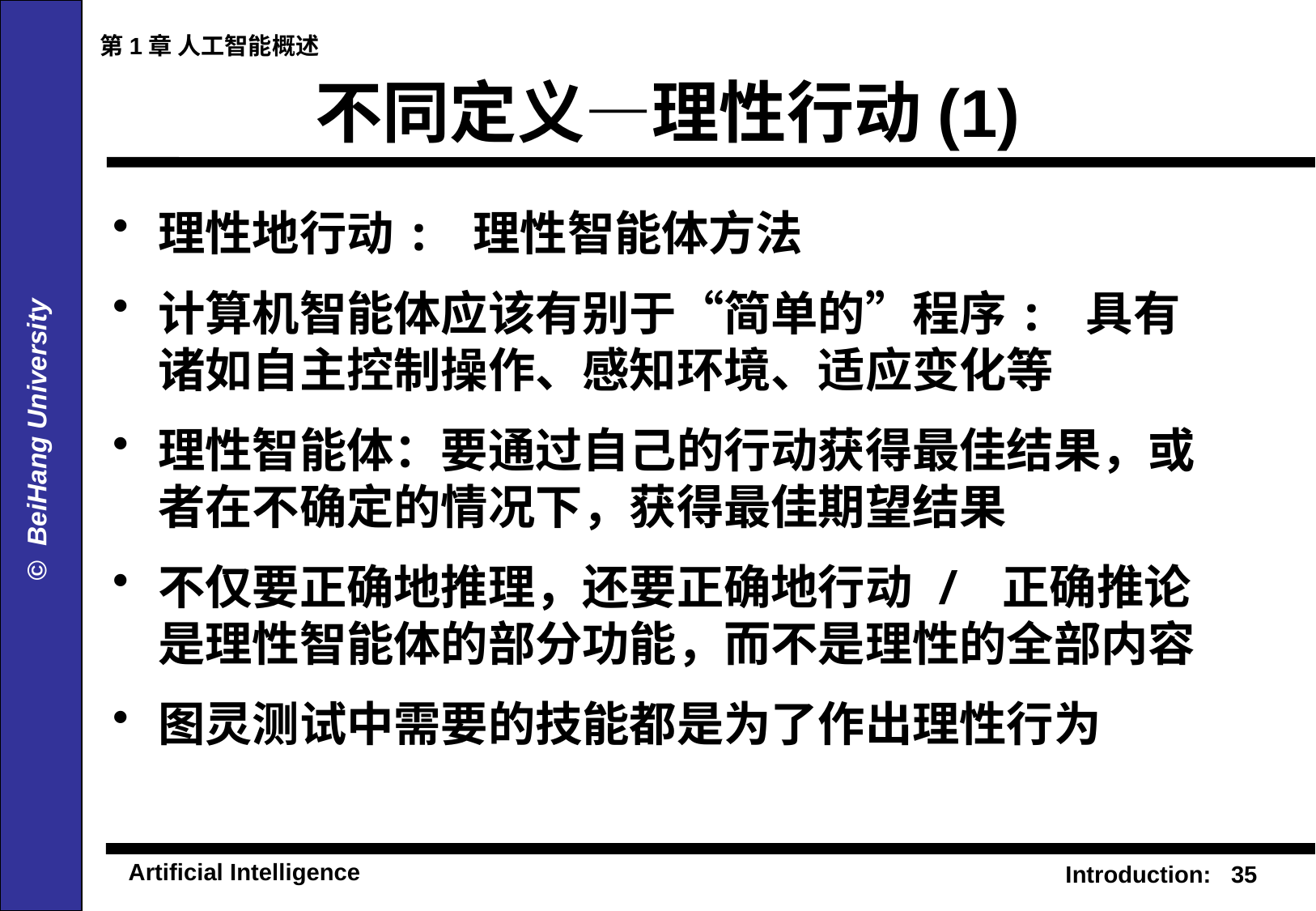

第1章 人工智能概述
# 不同定义—理性行动(1)
理性地行动: 理性智能体方法
计算机智能体应该有别于“简单的”程序: 具有诸如自主控制操作、感知环境、适应变化等
理性智能体：要通过自己的行动获得最佳结果，或者在不确定的情况下，获得最佳期望结果
不仅要正确地推理，还要正确地行动 / 正确推论是理性智能体的部分功能，而不是理性的全部内容
图灵测试中需要的技能都是为了作出理性行为